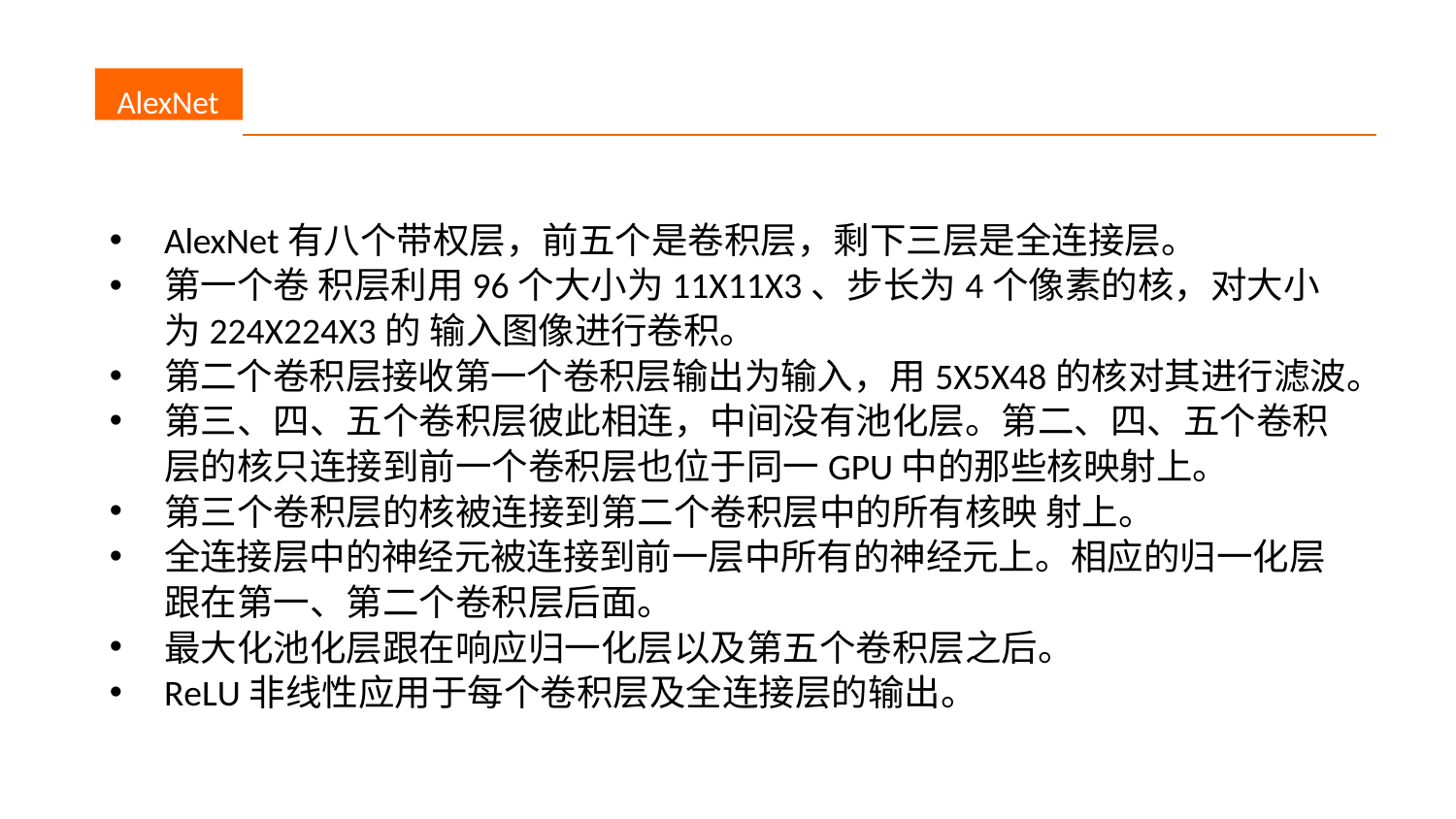

AlexNet

AlexNet有八个带权层，前五个是卷积层，剩下三层是全连接层。
第一个卷 积层利用96个大小为11X11X3、步长为4个像素的核，对大小为224X224X3的 输入图像进行卷积。
第二个卷积层接收第一个卷积层输出为输入，用5X5X48的核对其进行滤波。
第三、四、五个卷积层彼此相连，中间没有池化层。第二、四、五个卷积层的核只连接到前一个卷积层也位于同一GPU中的那些核映射上。
第三个卷积层的核被连接到第二个卷积层中的所有核映 射上。
全连接层中的神经元被连接到前一层中所有的神经元上。相应的归一化层跟在第一、第二个卷积层后面。
最大化池化层跟在响应归一化层以及第五个卷积层之后。
ReLU非线性应用于每个卷积层及全连接层的输出。